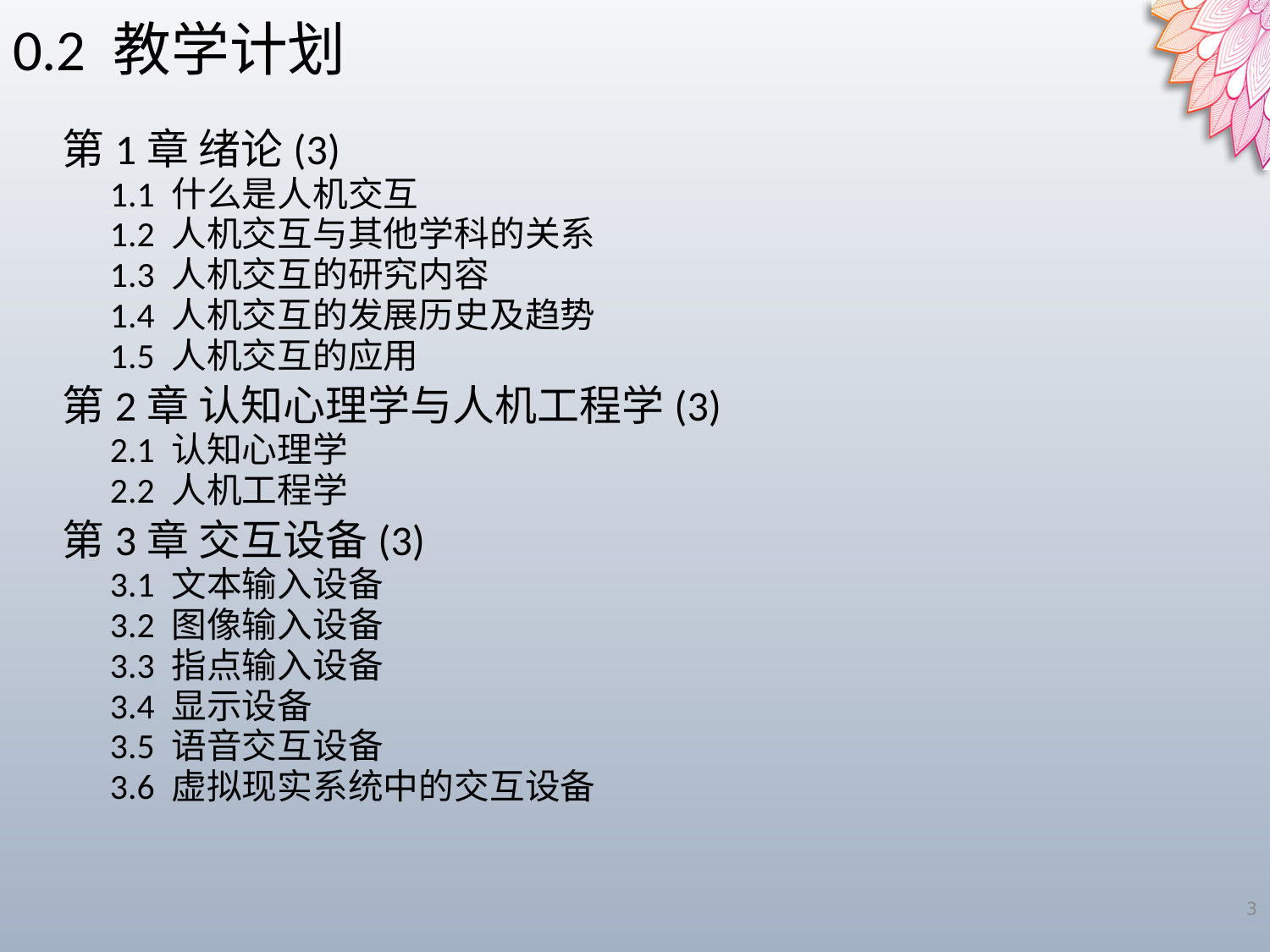

0.2 教学计划
第1章 绪论(3)
1.1 什么是人机交互
1.2 人机交互与其他学科的关系
1.3 人机交互的研究内容
1.4 人机交互的发展历史及趋势
1.5 人机交互的应用
第2章 认知心理学与人机工程学(3)
2.1 认知心理学
2.2 人机工程学
第3章 交互设备(3)
3.1 文本输入设备
3.2 图像输入设备
3.3 指点输入设备
3.4 显示设备
3.5 语音交互设备
3.6 虚拟现实系统中的交互设备
3